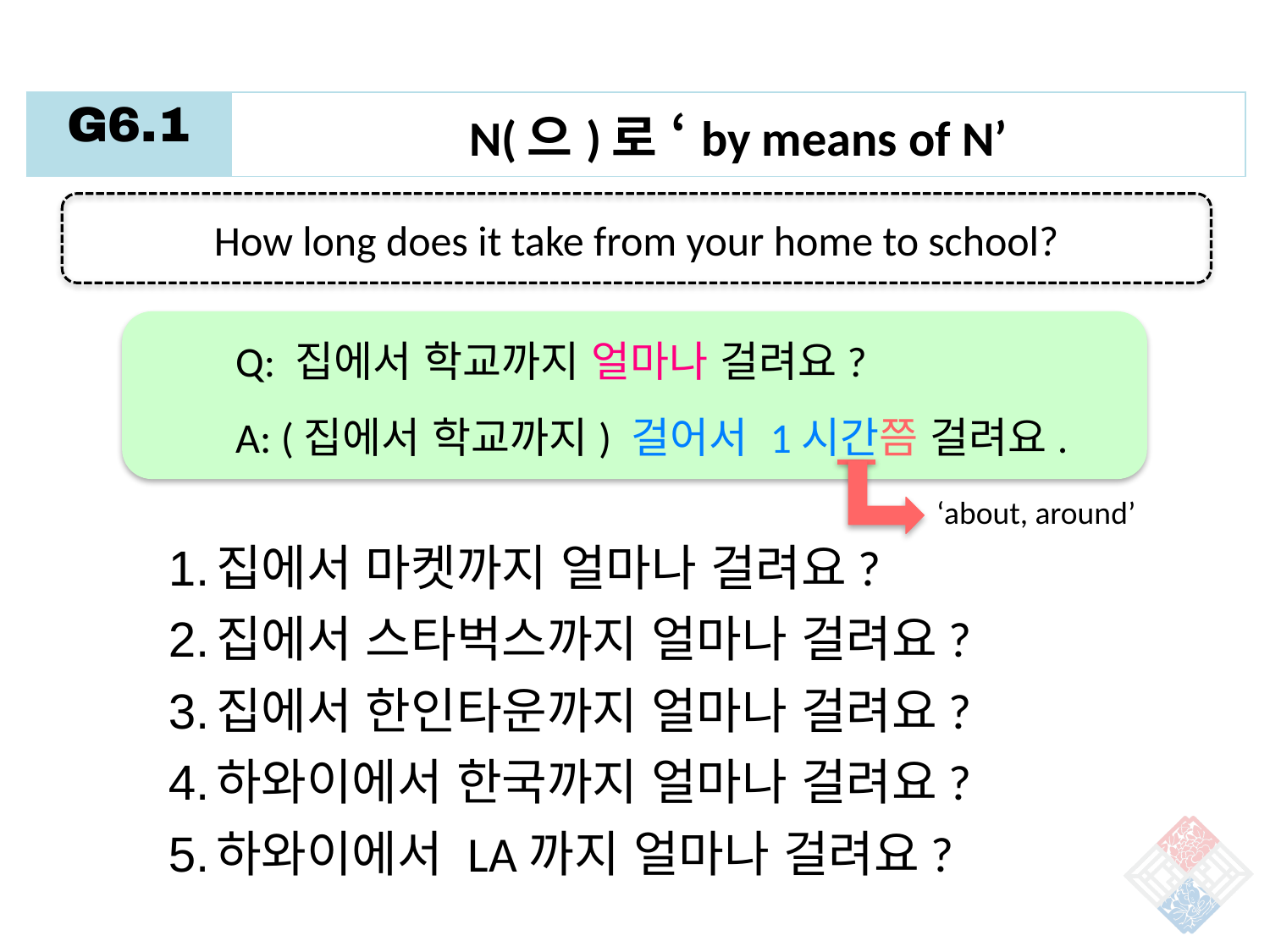

| G6.1 | N(으)로 ‘by means of N’ |
| --- | --- |

How long does it take from your home to school?
Q: 집에서 학교까지 얼마나 걸려요?
A: (집에서 학교까지) 걸어서 1시간쯤 걸려요.

‘about, around’
집에서 마켓까지 얼마나 걸려요?
집에서 스타벅스까지 얼마나 걸려요?
집에서 한인타운까지 얼마나 걸려요?
하와이에서 한국까지 얼마나 걸려요?
하와이에서 LA까지 얼마나 걸려요?